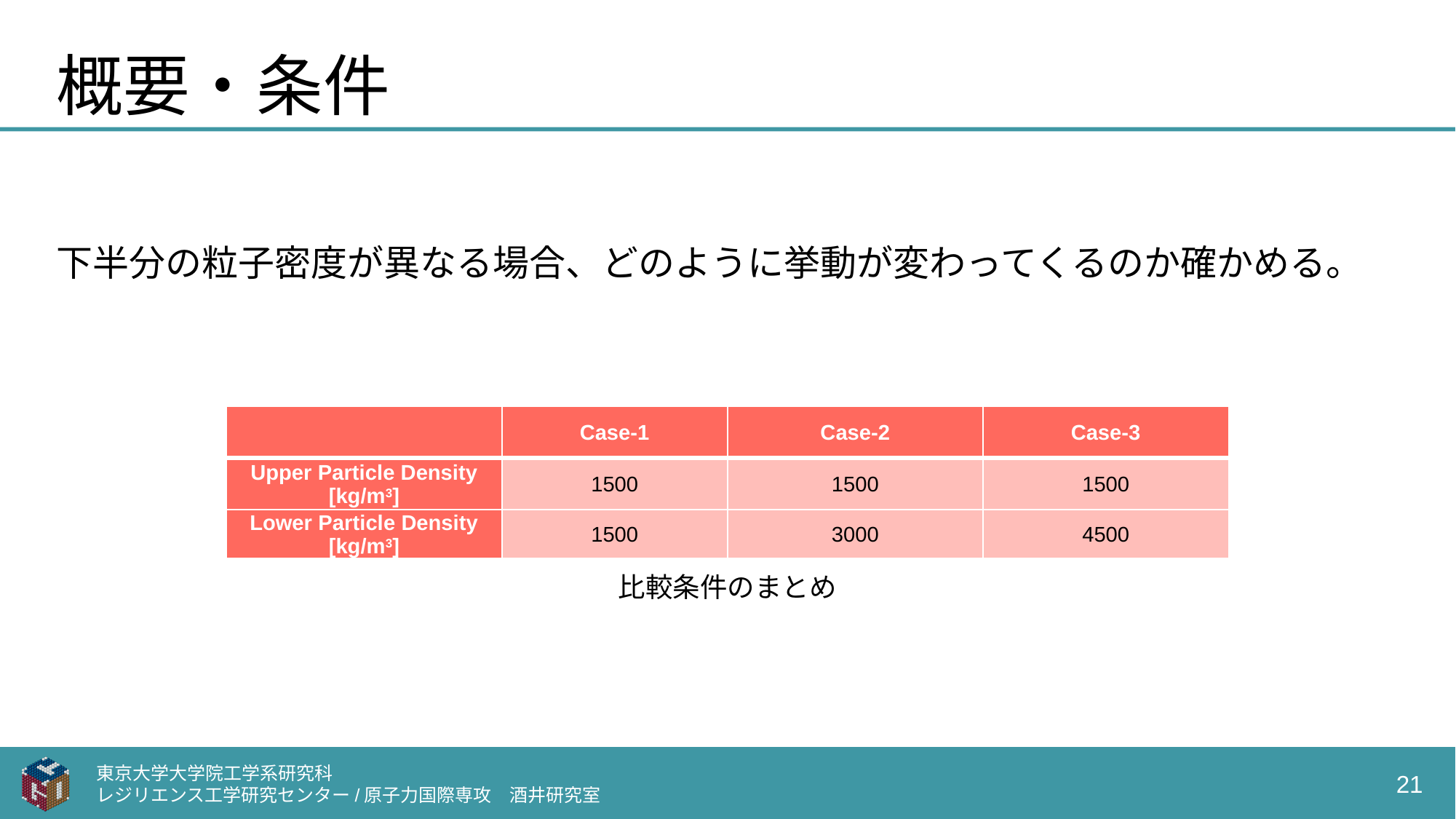

# 概要・条件
下半分の粒子密度が異なる場合、どのように挙動が変わってくるのか確かめる。
|  | Case-1 | Case-2 | Case-3 |
| --- | --- | --- | --- |
| Upper Particle Density [kg/m3] | 1500 | 1500 | 1500 |
| Lower Particle Density [kg/m3] | 1500 | 3000 | 4500 |
比較条件のまとめ
東京大学大学院工学系研究科
レジリエンス工学研究センター/原子力国際専攻　酒井研究室
21